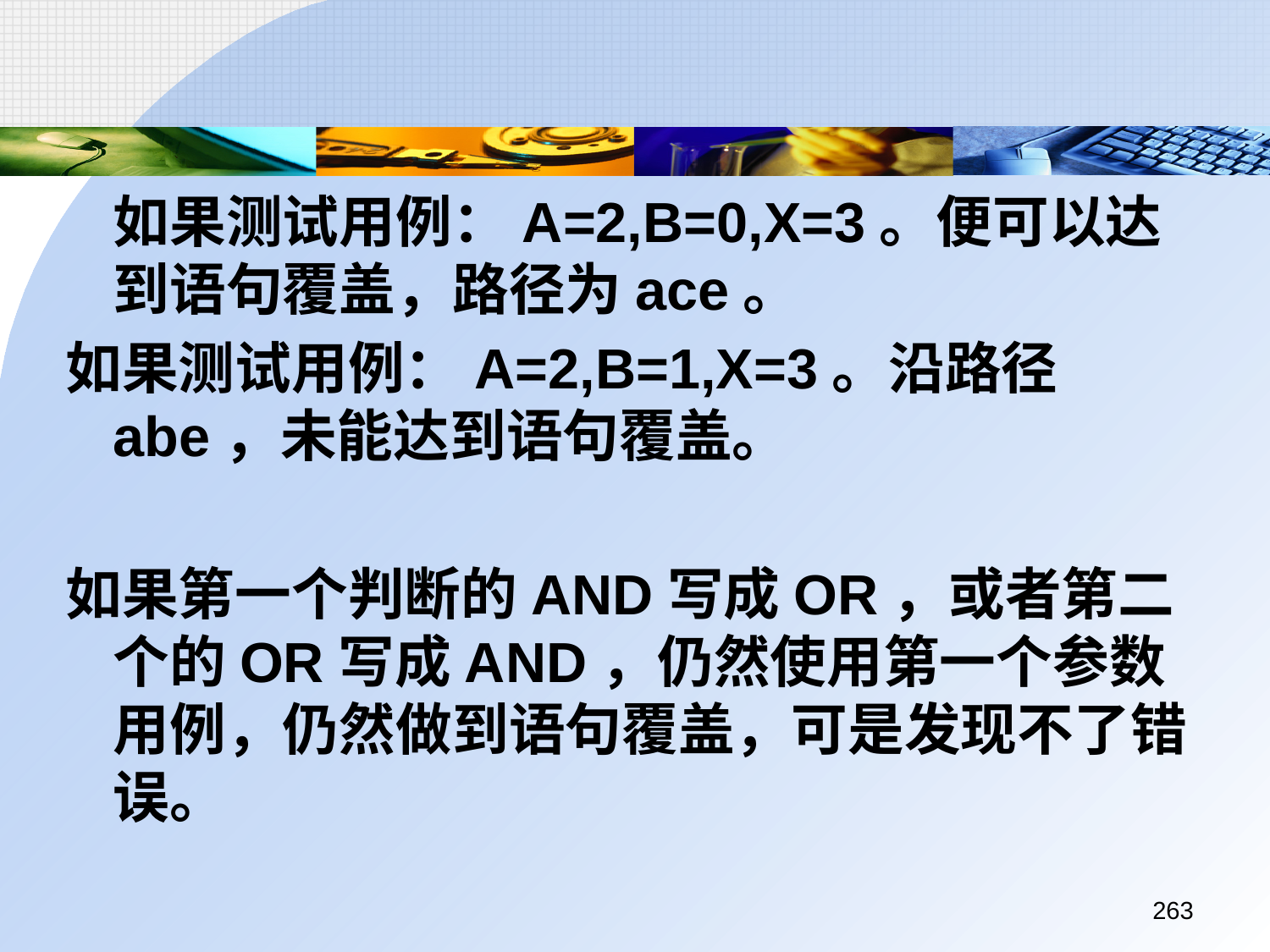

如果测试用例：A=2,B=0,X=3。便可以达到语句覆盖，路径为ace。
如果测试用例：A=2,B=1,X=3。沿路径abe，未能达到语句覆盖。

如果第一个判断的AND写成OR，或者第二个的OR写成AND，仍然使用第一个参数用例，仍然做到语句覆盖，可是发现不了错误。

263